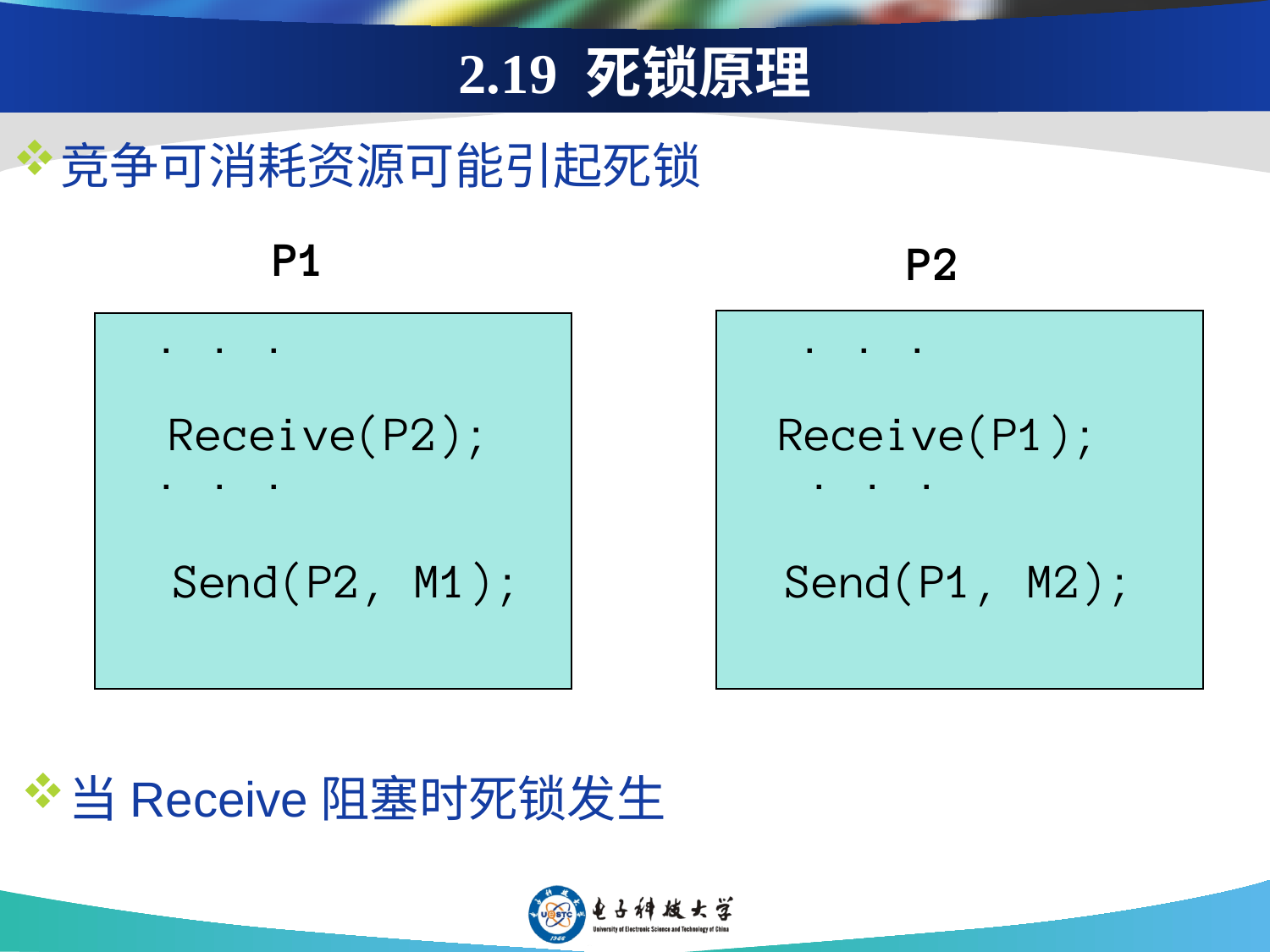

# 2.19 死锁原理
竞争可消耗资源可能引起死锁
P1
P2
. . .
. . .

Receive(P2);
Receive(P1);
. . .
. . .
Send(P2, M1);
Send(P1, M2);
当Receive阻塞时死锁发生